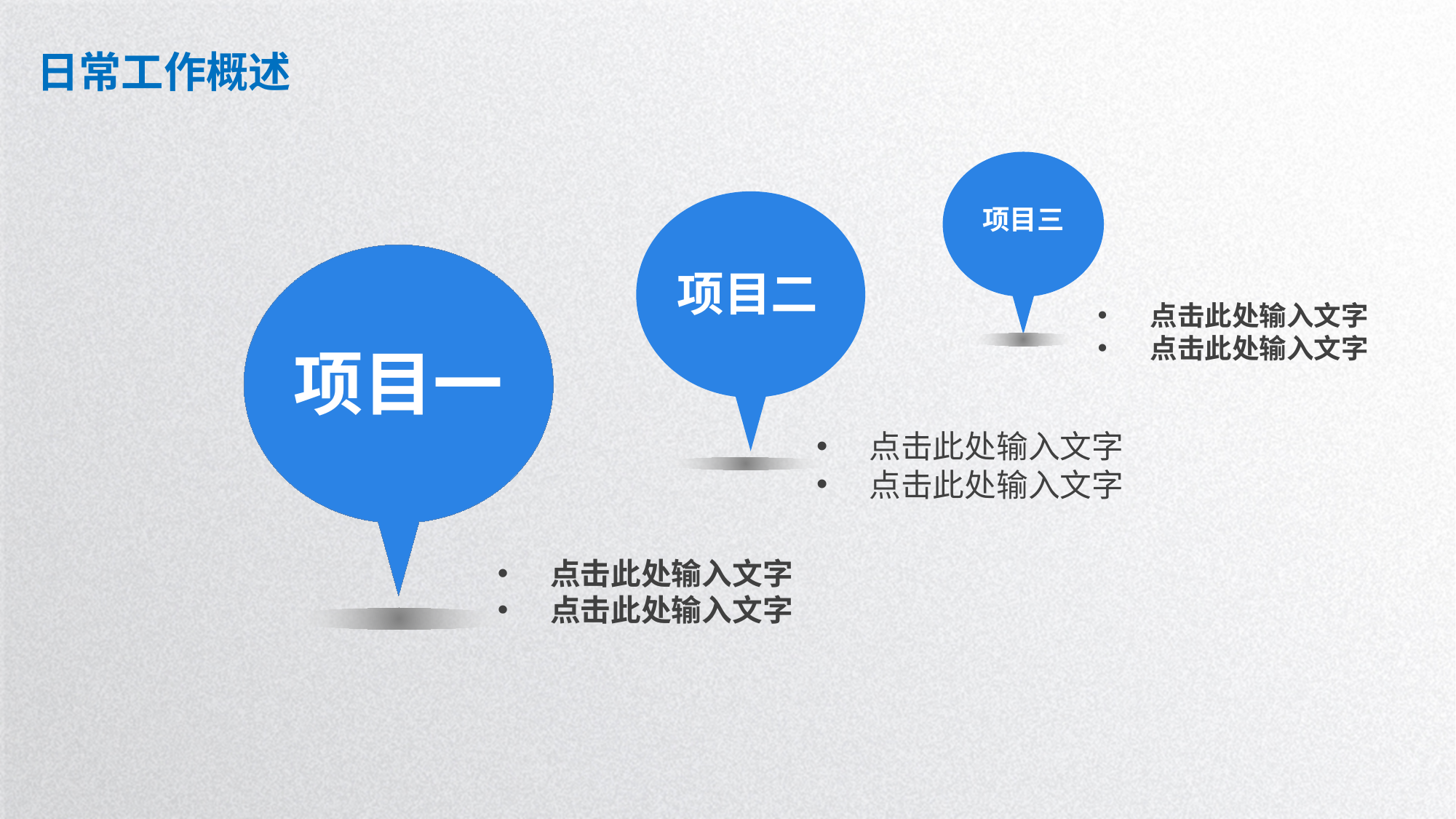

日常工作概述

项目三

项目二

项目一

点击此处输入文字
点击此处输入文字
点击此处输入文字
点击此处输入文字
点击此处输入文字
点击此处输入文字